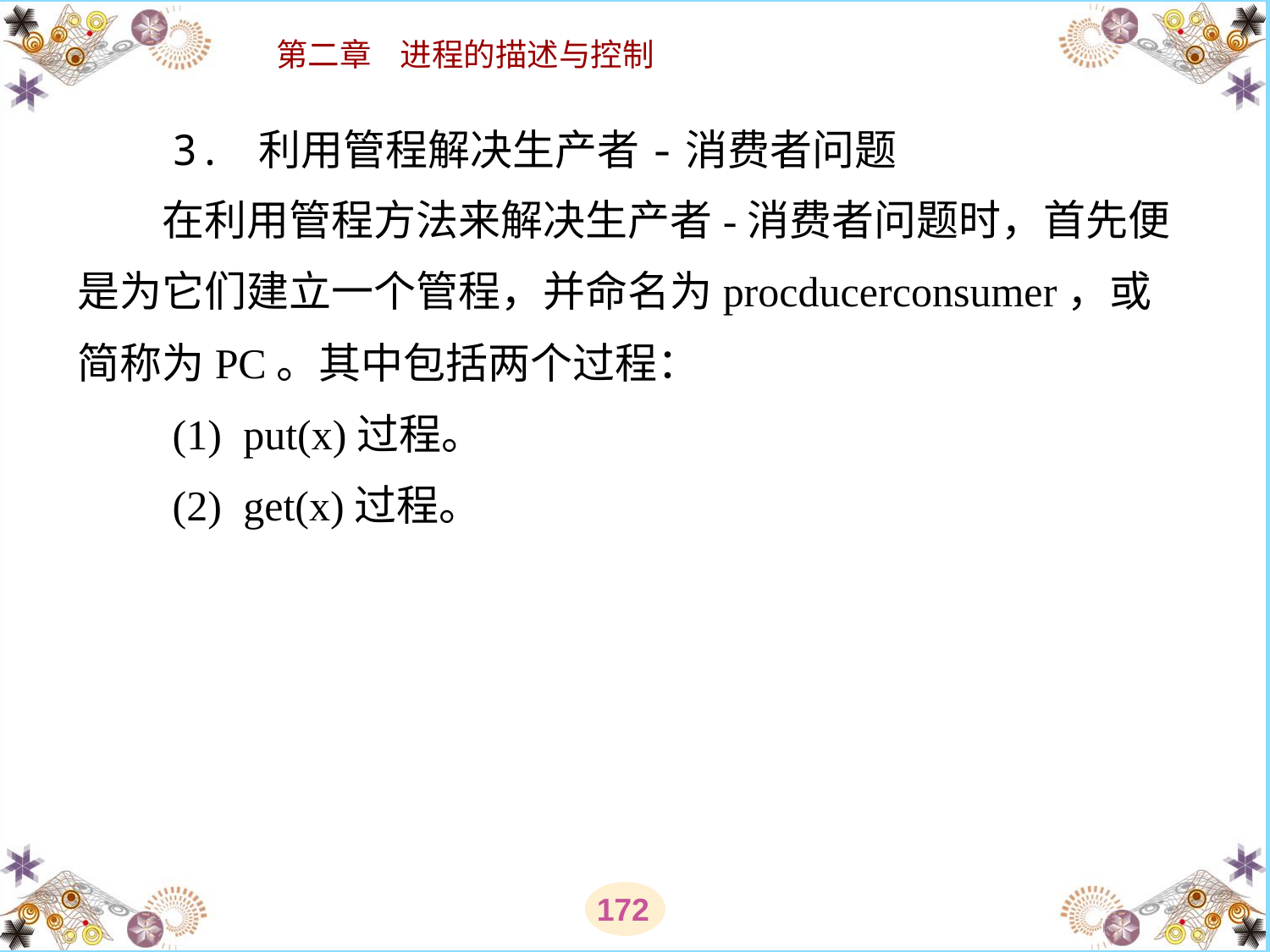

# 3. 利用管程解决生产者-消费者问题 　　在利用管程方法来解决生产者-消费者问题时，首先便是为它们建立一个管程，并命名为procducerconsumer，或简称为PC。其中包括两个过程： 　　(1)  put(x)过程。 　　(2)  get(x)过程。